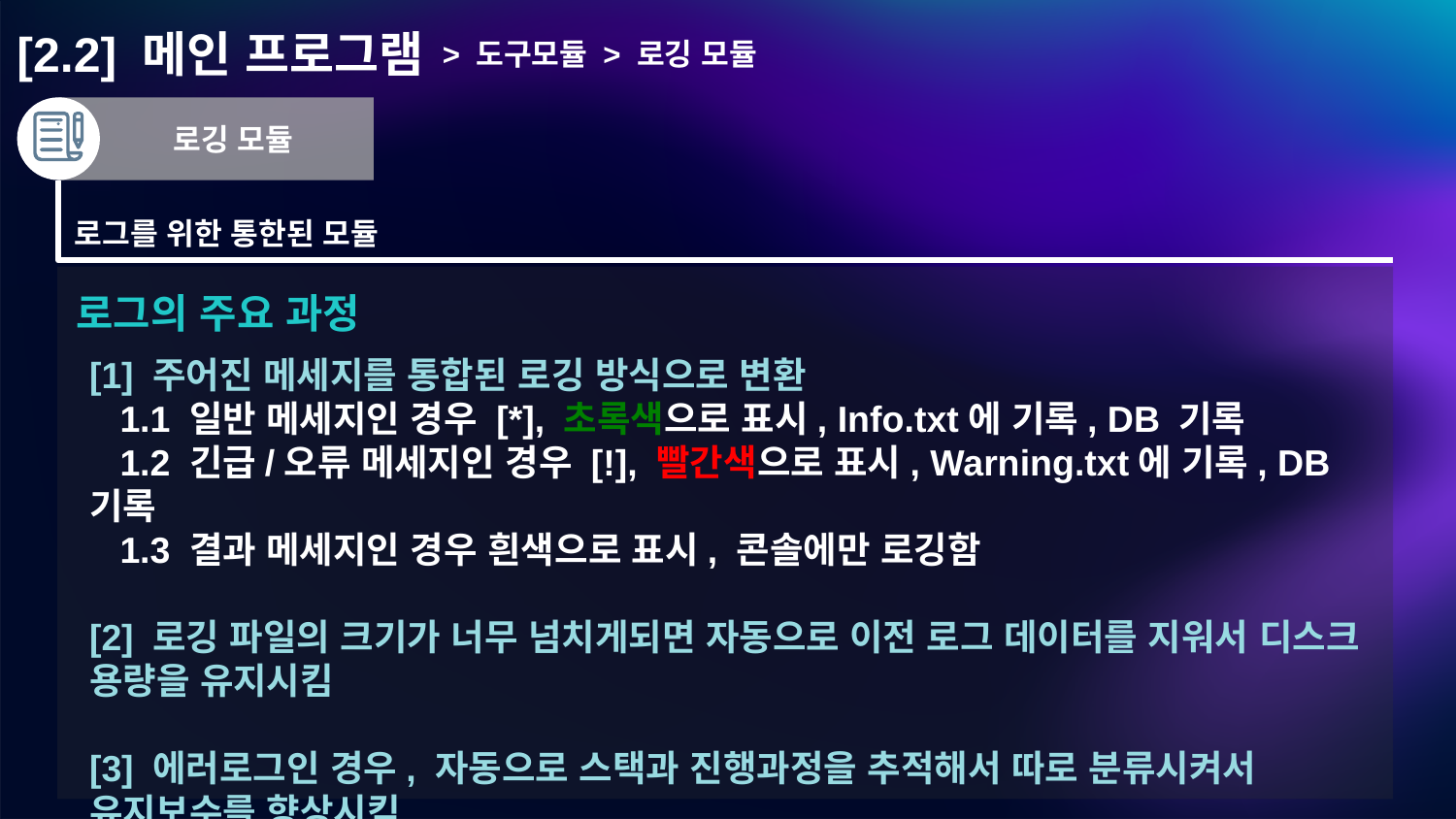

# [2.2] 메인 프로그램
> 도구모듈 > 로깅 모듈

로깅 모듈

로그를 위한 통한된 모듈

로그의 주요 과정
[1] 주어진 메세지를 통합된 로깅 방식으로 변환
   1.1 일반 메세지인 경우 [*], 초록색으로 표시, Info.txt에 기록, DB 기록
   1.2 긴급/오류 메세지인 경우 [!], 빨간색으로 표시, Warning.txt에 기록, DB 기록
   1.3 결과 메세지인 경우 흰색으로 표시, 콘솔에만 로깅함

[2] 로깅 파일의 크기가 너무 넘치게되면 자동으로 이전 로그 데이터를 지워서 디스크 용량을 유지시킴

[3] 에러로그인 경우, 자동으로 스택과 진행과정을 추적해서 따로 분류시켜서 유지보수를 향상시킴